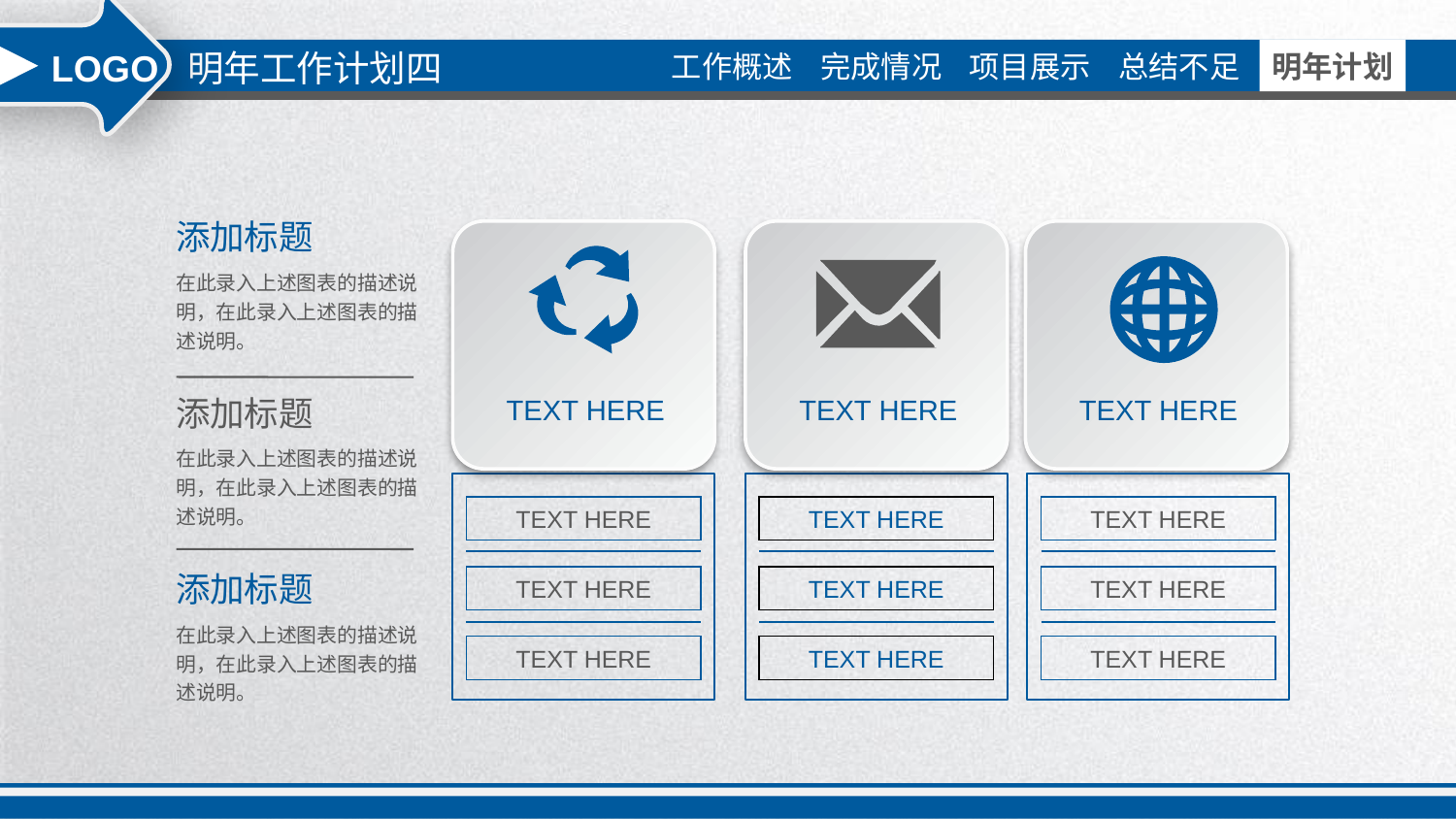

明年工作计划四
LOGO

添加标题

TEXT HERE

TEXT HERE

TEXT HERE
在此录入上述图表的描述说明，在此录入上述图表的描述说明。

添加标题
在此录入上述图表的描述说明，在此录入上述图表的描述说明。

TEXT HERE

TEXT HERE

TEXT HERE

TEXT HERE

TEXT HERE

TEXT HERE

TEXT HERE

TEXT HERE

TEXT HERE

添加标题
在此录入上述图表的描述说明，在此录入上述图表的描述说明。